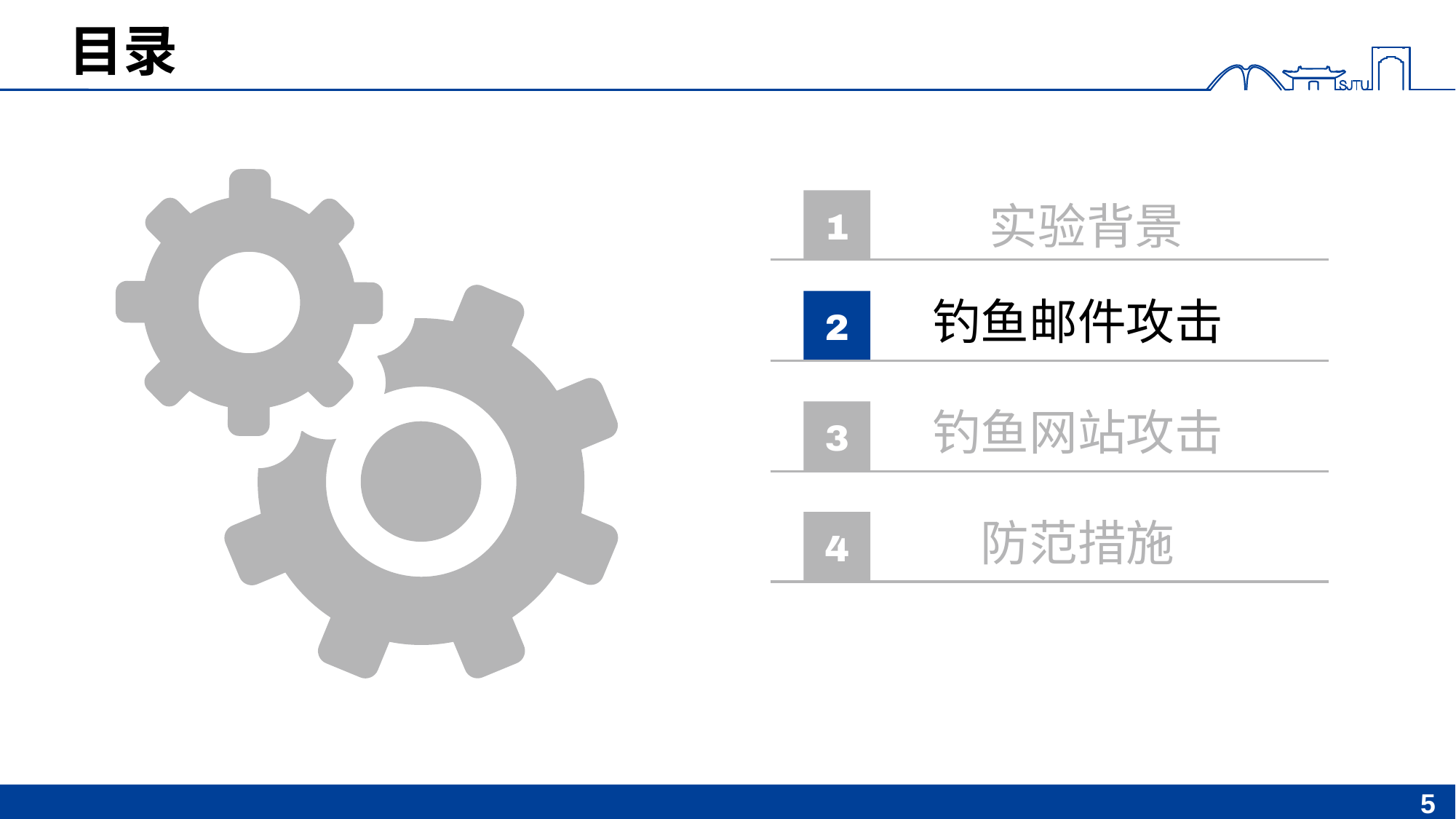

# 目录

1
实验背景
钓鱼邮件攻击
2
钓鱼网站攻击
3
防范措施
4
5